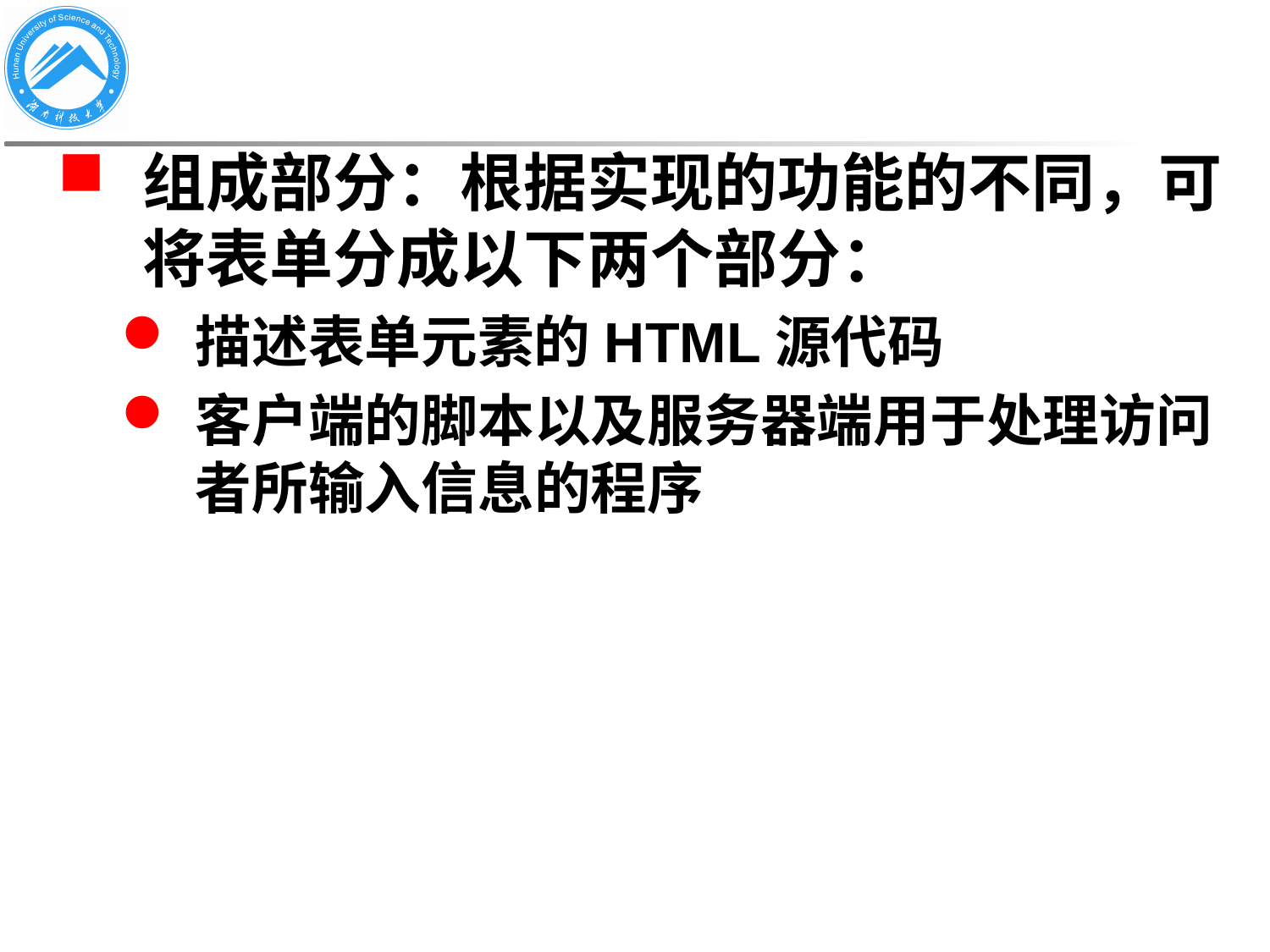

组成部分：根据实现的功能的不同，可将表单分成以下两个部分：
描述表单元素的HTML源代码
客户端的脚本以及服务器端用于处理访问者所输入信息的程序